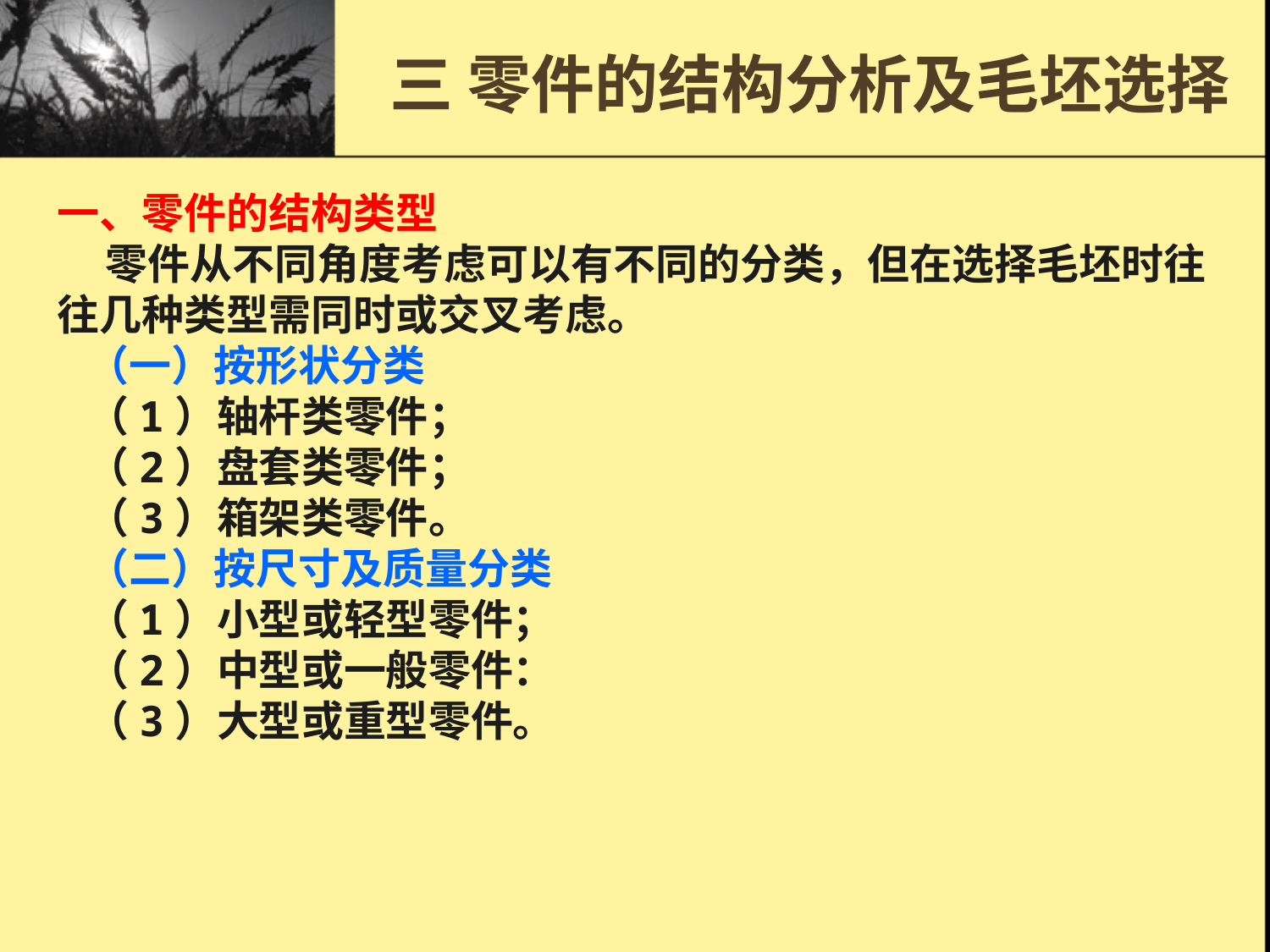

# 三 零件的结构分析及毛坯选择
一、零件的结构类型
    零件从不同角度考虑可以有不同的分类，但在选择毛坯时往往几种类型需同时或交叉考虑。
  （一）按形状分类
  （1）轴杆类零件；
  （2）盘套类零件；
  （3）箱架类零件。
  （二）按尺寸及质量分类
  （1）小型或轻型零件；
  （2）中型或一般零件：
  （3）大型或重型零件。